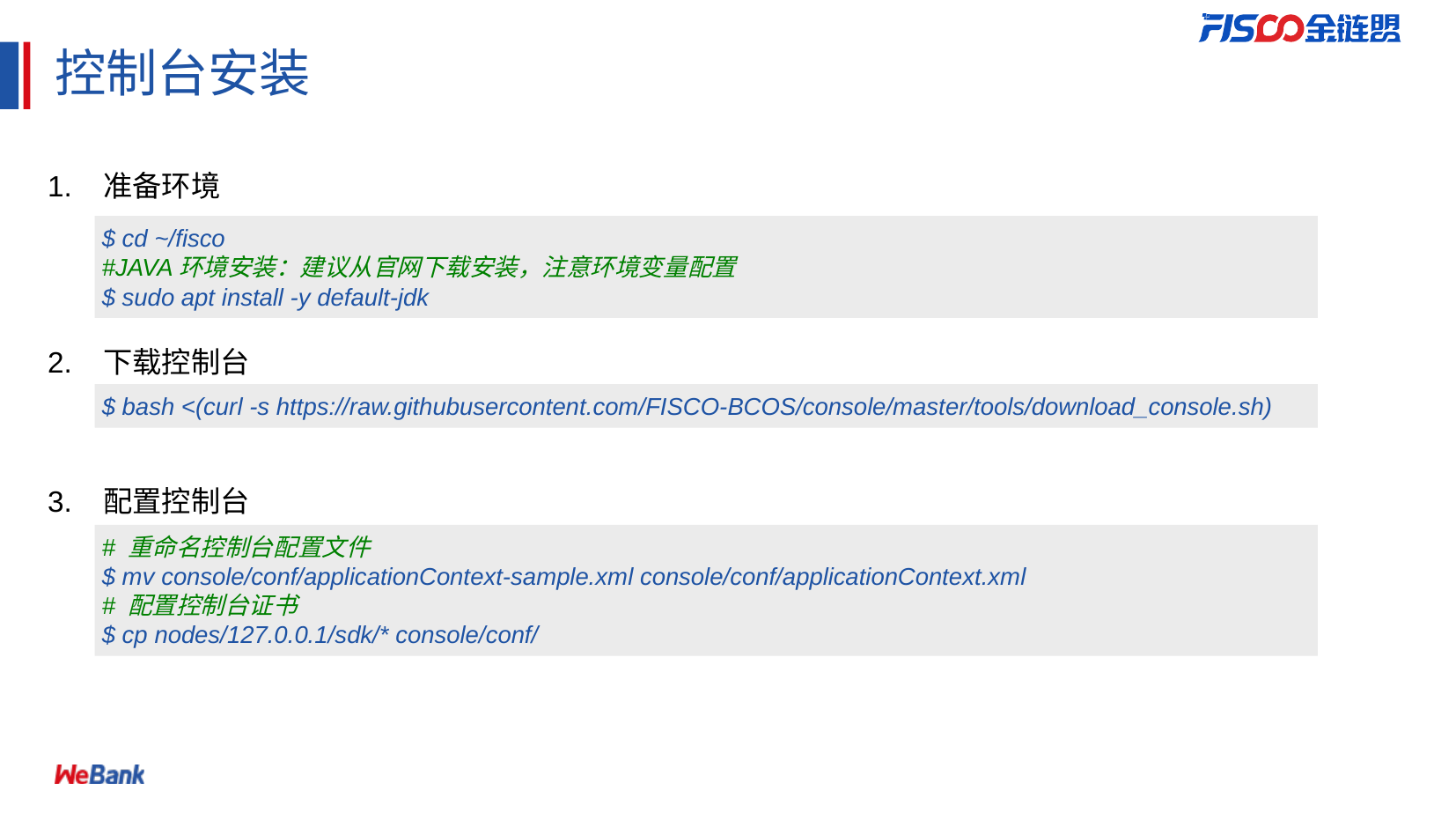

# 控制台安装
1.   准备环境
$ cd ~/fisco
#JAVA环境安装：建议从官网下载安装，注意环境变量配置
$ sudo apt install -y default-jdk
2.   下载控制台
$ bash <(curl -s https://raw.githubusercontent.com/FISCO-BCOS/console/master/tools/download_console.sh)
3.   配置控制台
# 重命名控制台配置文件
$ mv console/conf/applicationContext-sample.xml console/conf/applicationContext.xml
# 配置控制台证书
$ cp nodes/127.0.0.1/sdk/* console/conf/